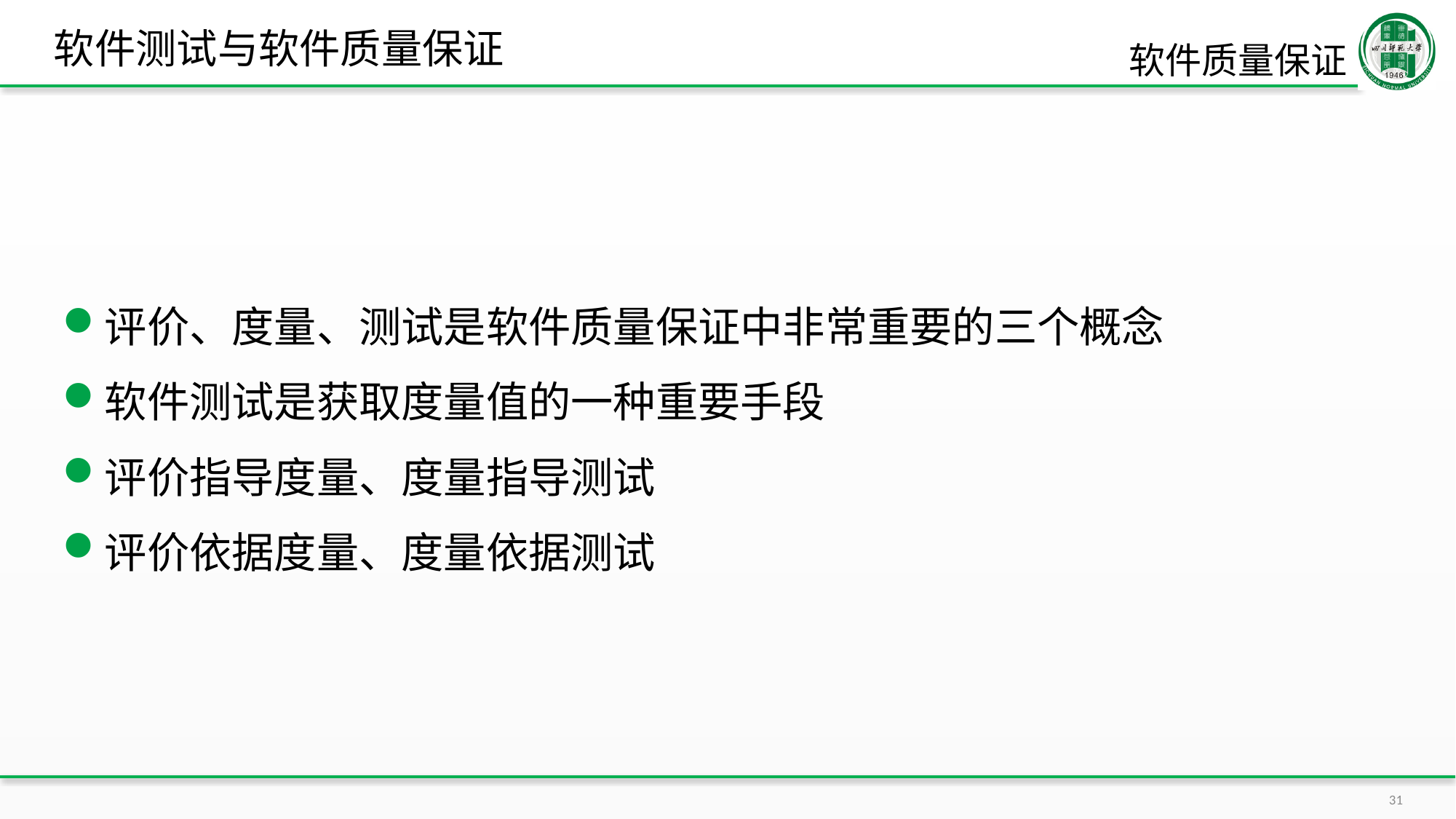

# 软件测试与软件质量保证
软件质量保证
评价、度量、测试是软件质量保证中非常重要的三个概念
软件测试是获取度量值的一种重要手段
评价指导度量、度量指导测试
评价依据度量、度量依据测试
31